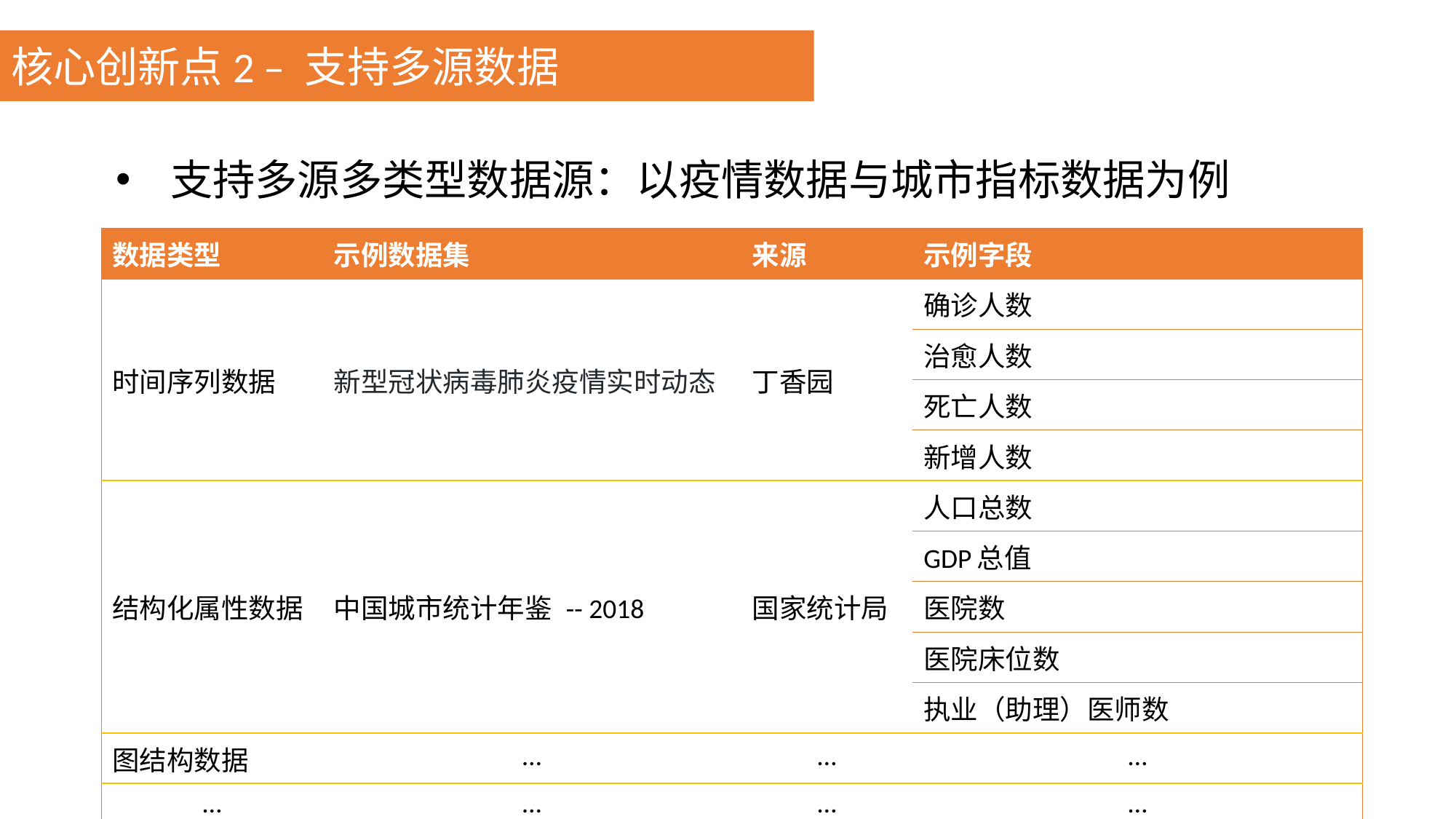

核心创新点2 – 支持多源数据
支持多源多类型数据源：以疫情数据与城市指标数据为例
| 数据类型 | 示例数据集 | 来源 | 示例字段 |
| --- | --- | --- | --- |
| 时间序列数据 | 新型冠状病毒肺炎疫情实时动态 | 丁香园 | 确诊人数 |
|  |  |  | 治愈人数 |
|  |  |  | 死亡人数 |
|  |  |  | 新增人数 |
| 结构化属性数据 | 中国城市统计年鉴 -- 2018 | 国家统计局 | 人口总数 |
|  |  |  | GDP总值 |
|  |  |  | 医院数 |
|  |  |  | 医院床位数 |
|  |  |  | 执业（助理）医师数 |
| 图结构数据 | … | … | … |
| … | … | … | … |